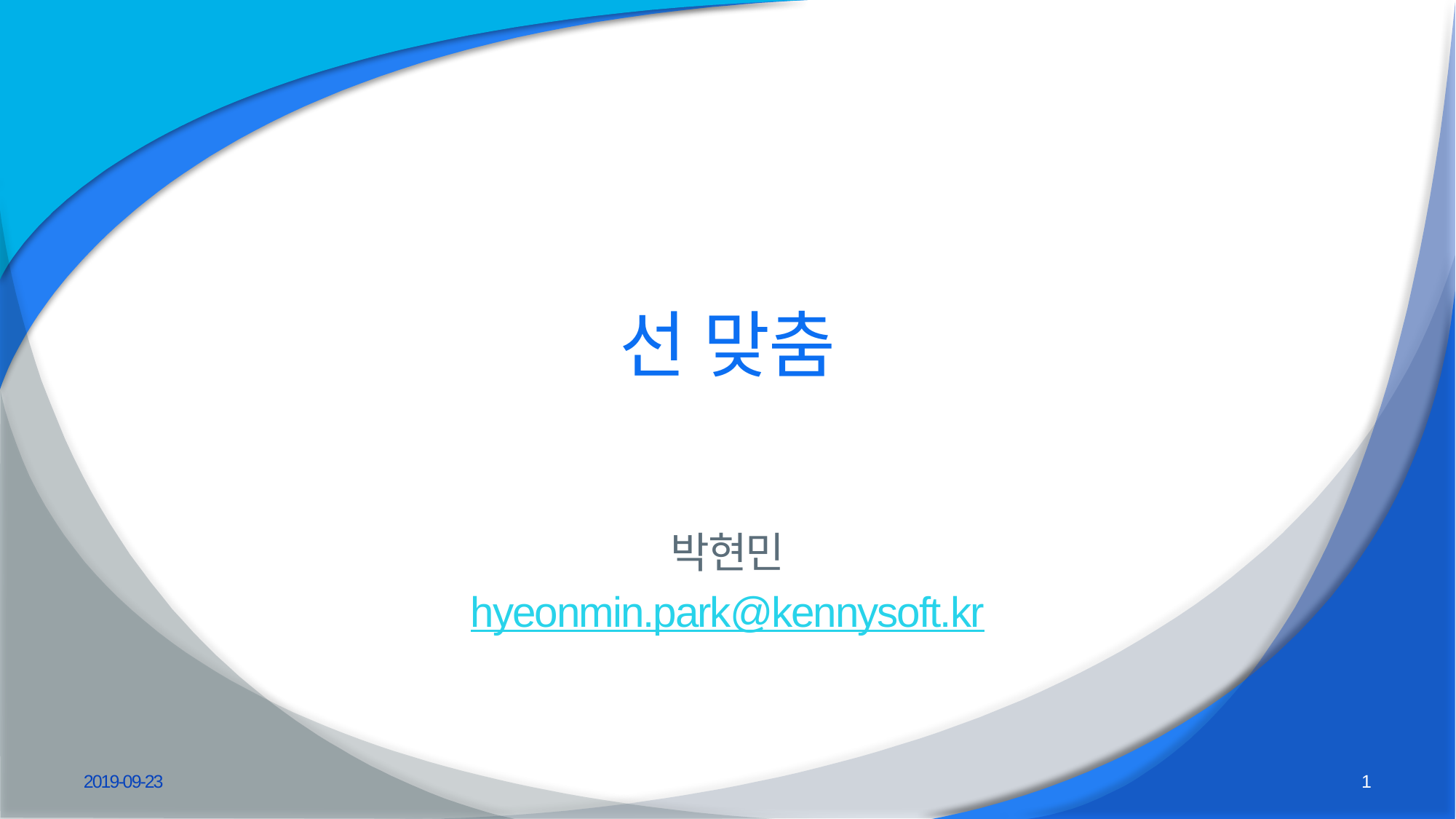

# 선 맞춤

박현민
hyeonmin.park@kennysoft.kr
2019-09-23
1